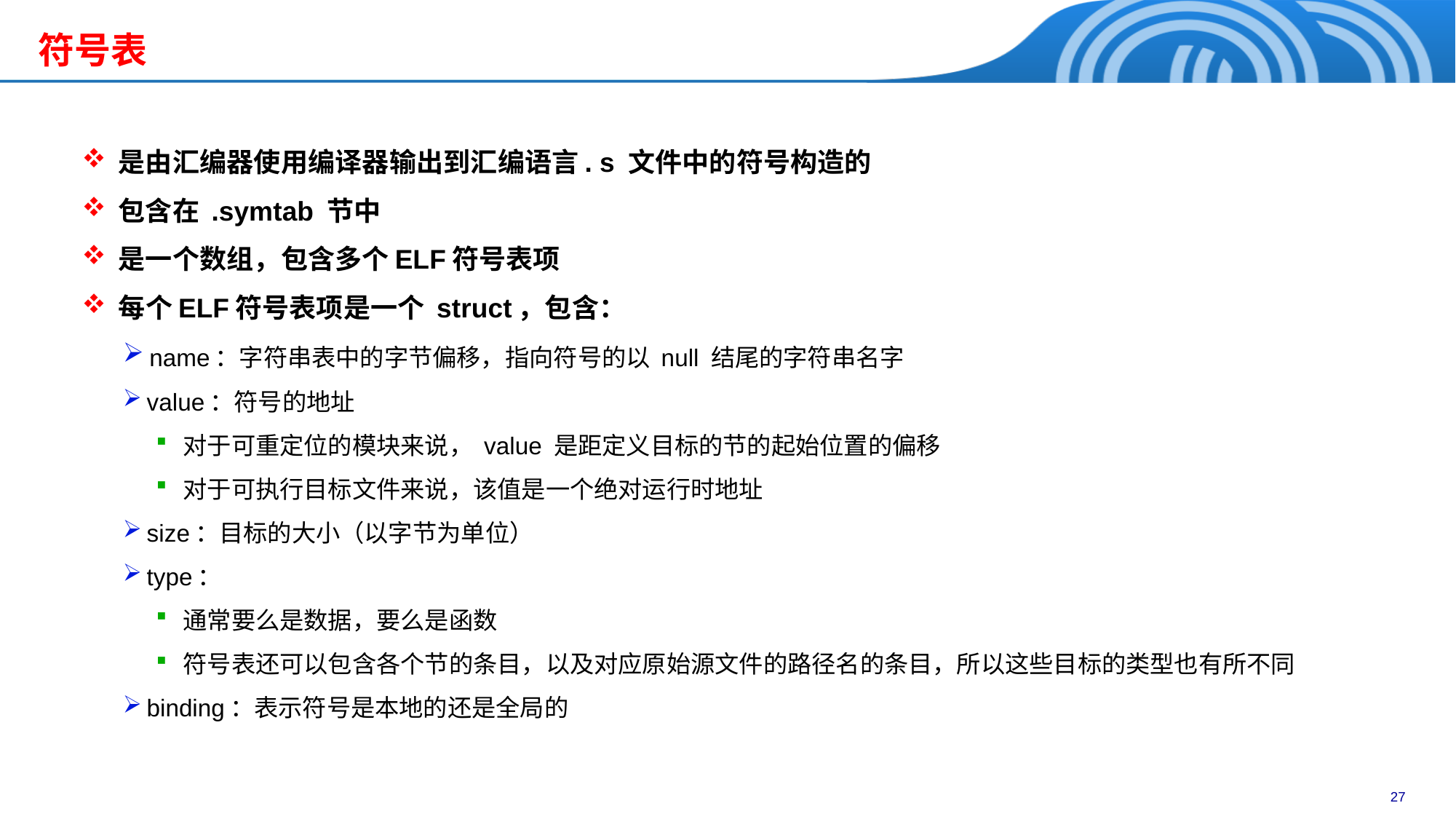

符号表
 是由汇编器使用编译器输出到汇编语言. s 文件中的符号构造的
 包含在 .symtab 节中
 是一个数组，包含多个ELF符号表项
 每个ELF符号表项是一个 struct，包含：
 name：字符串表中的字节偏移，指向符号的以 null 结尾的字符串名字
 value：符号的地址
 对于可重定位的模块来说， value 是距定义目标的节的起始位置的偏移
 对于可执行目标文件来说，该值是一个绝对运行时地址
 size：目标的大小（以字节为单位）
 type：
 通常要么是数据，要么是函数
 符号表还可以包含各个节的条目，以及对应原始源文件的路径名的条目，所以这些目标的类型也有所不同
 binding：表示符号是本地的还是全局的